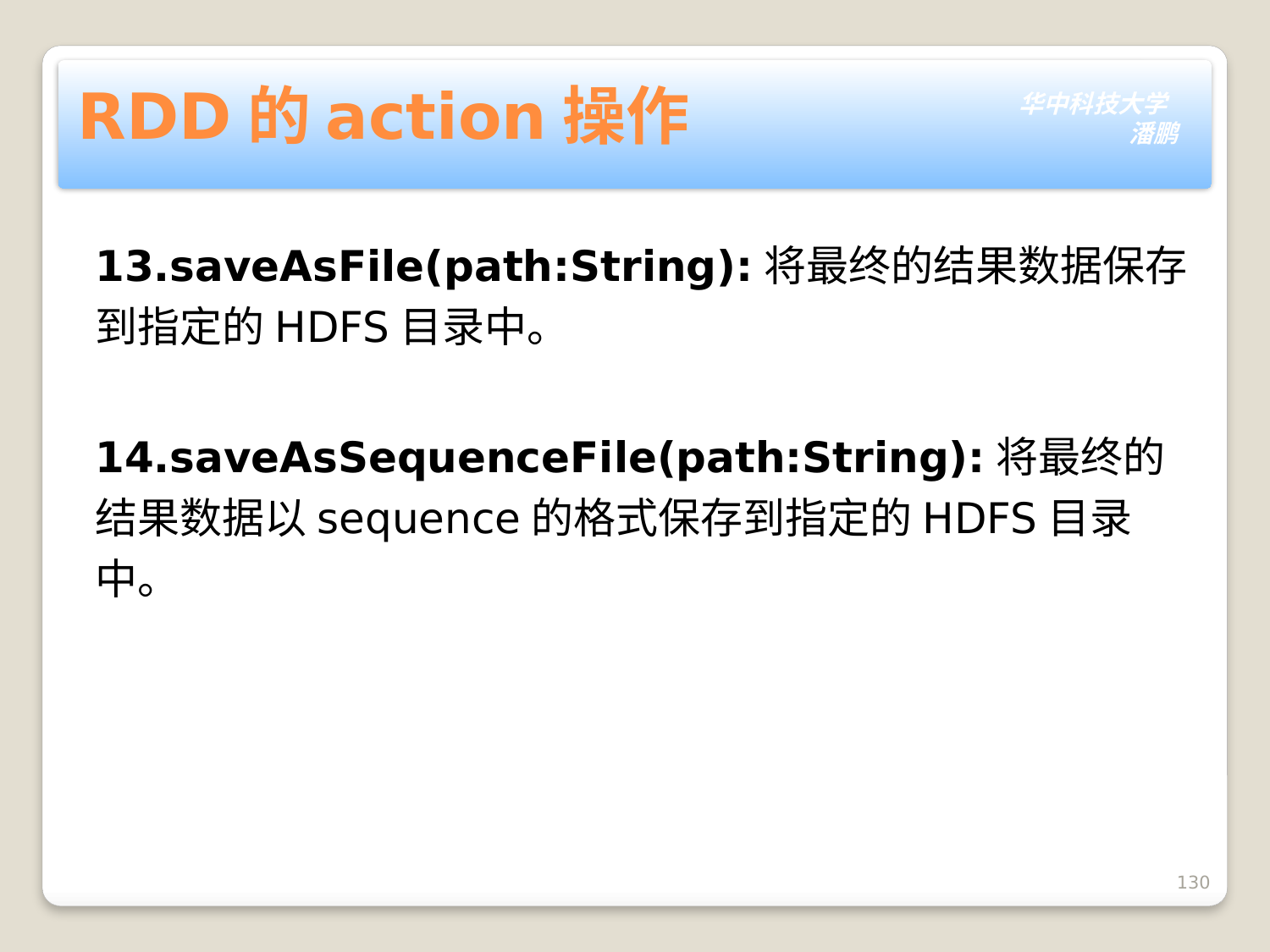

# RDD的action操作
13.saveAsFile(path:String):将最终的结果数据保存到指定的HDFS目录中。

14.saveAsSequenceFile(path:String):将最终的结果数据以sequence的格式保存到指定的HDFS目录中。
130